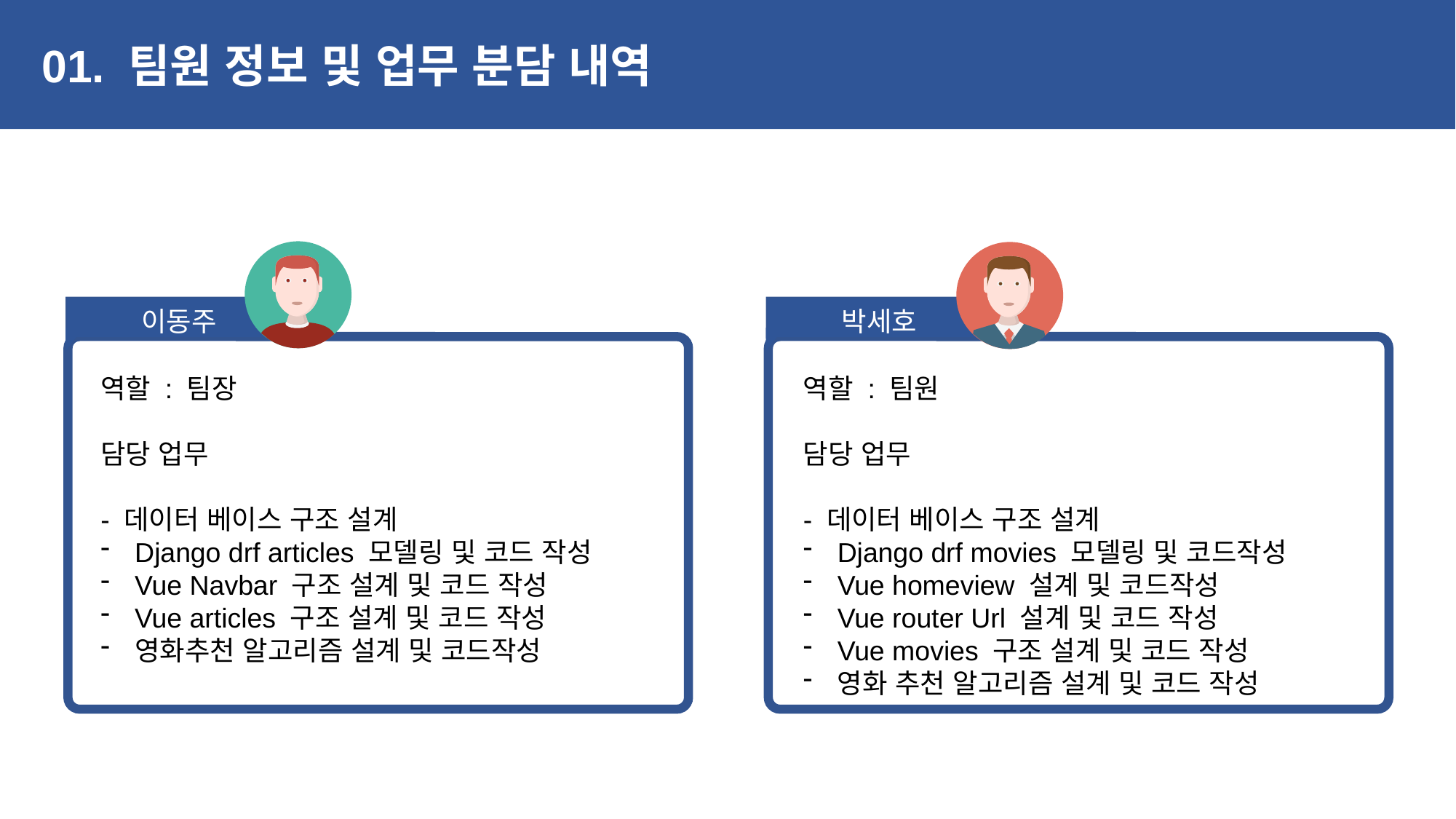

01. 팀원 정보 및 업무 분담 내역

이동주

박세호

역할 : 팀장

담당 업무

- 데이터 베이스 구조 설계
Django drf articles 모델링 및 코드 작성
Vue Navbar 구조 설계 및 코드 작성
Vue articles 구조 설계 및 코드 작성
영화추천 알고리즘 설계 및 코드작성

역할 : 팀원

담당 업무

- 데이터 베이스 구조 설계
Django drf movies 모델링 및 코드작성
Vue homeview 설계 및 코드작성
Vue router Url 설계 및 코드 작성
Vue movies 구조 설계 및 코드 작성
영화 추천 알고리즘 설계 및 코드 작성